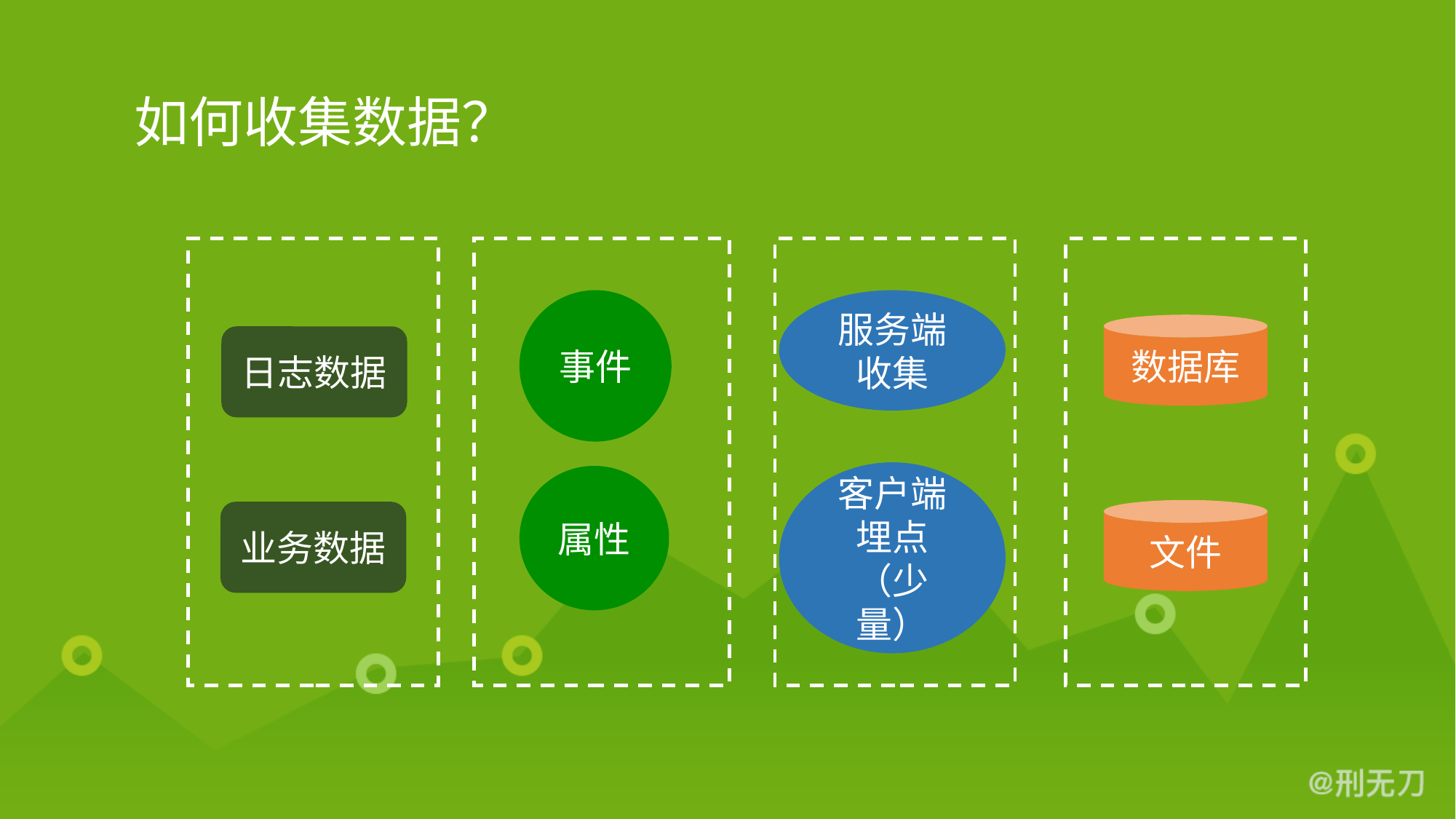

# 如何收集数据？

事件
服务端收集
数据库
日志数据
客户端埋点
（少量）
属性
文件
业务数据